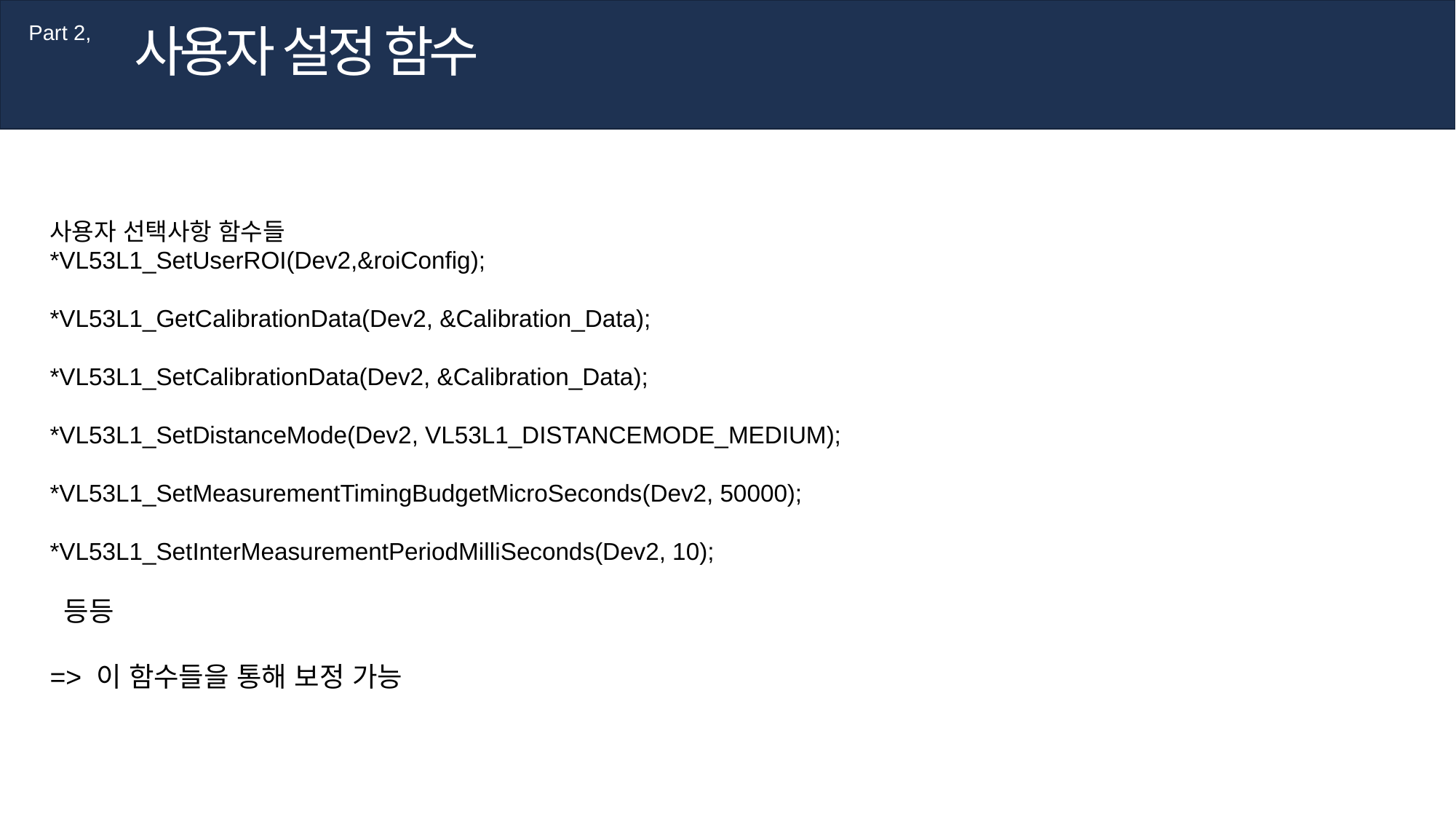

사용자 설정 함수
Part 2,
사용자 선택사항 함수들
*VL53L1_SetUserROI(Dev2,&roiConfig);

*VL53L1_GetCalibrationData(Dev2, &Calibration_Data);

*VL53L1_SetCalibrationData(Dev2, &Calibration_Data);

*VL53L1_SetDistanceMode(Dev2, VL53L1_DISTANCEMODE_MEDIUM);

*VL53L1_SetMeasurementTimingBudgetMicroSeconds(Dev2, 50000);

*VL53L1_SetInterMeasurementPeriodMilliSeconds(Dev2, 10);

 등등

=> 이 함수들을 통해 보정 가능